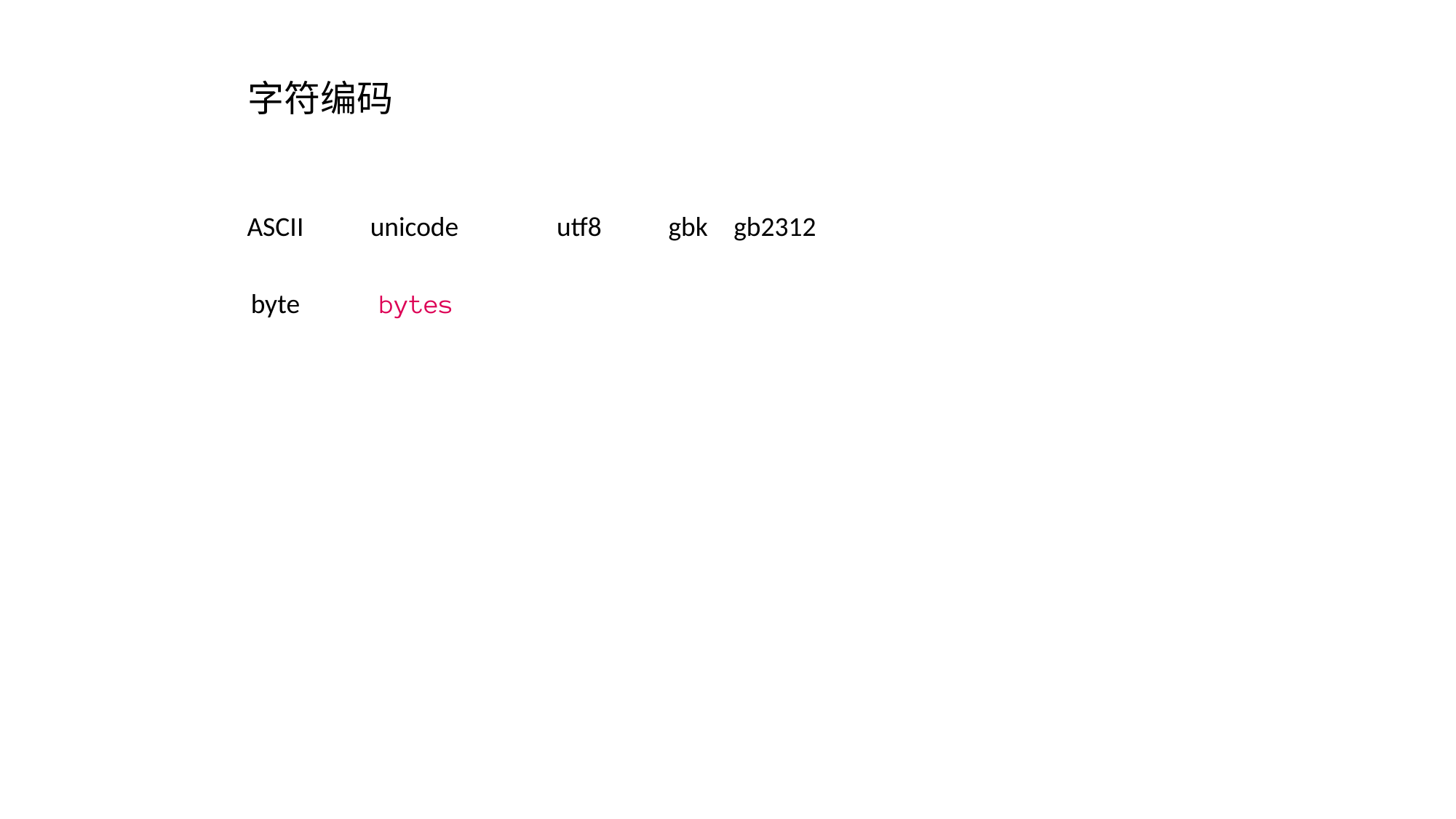

字符编码
ASCII
unicode

utf8
gbk
gb2312
byte
bytes